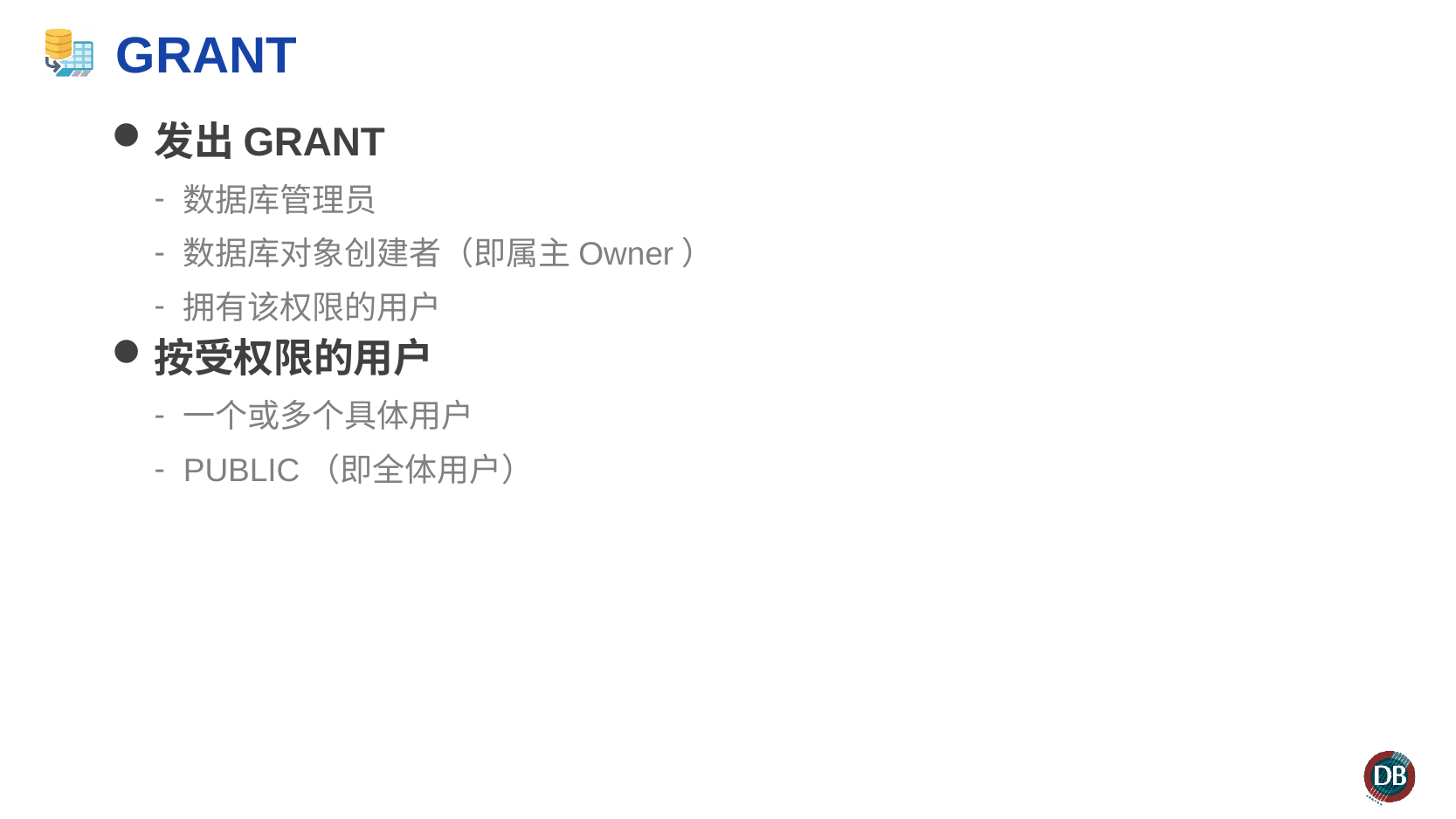

# GRANT
发出GRANT
数据库管理员
数据库对象创建者（即属主Owner）
拥有该权限的用户
按受权限的用户
一个或多个具体用户
PUBLIC（即全体用户）